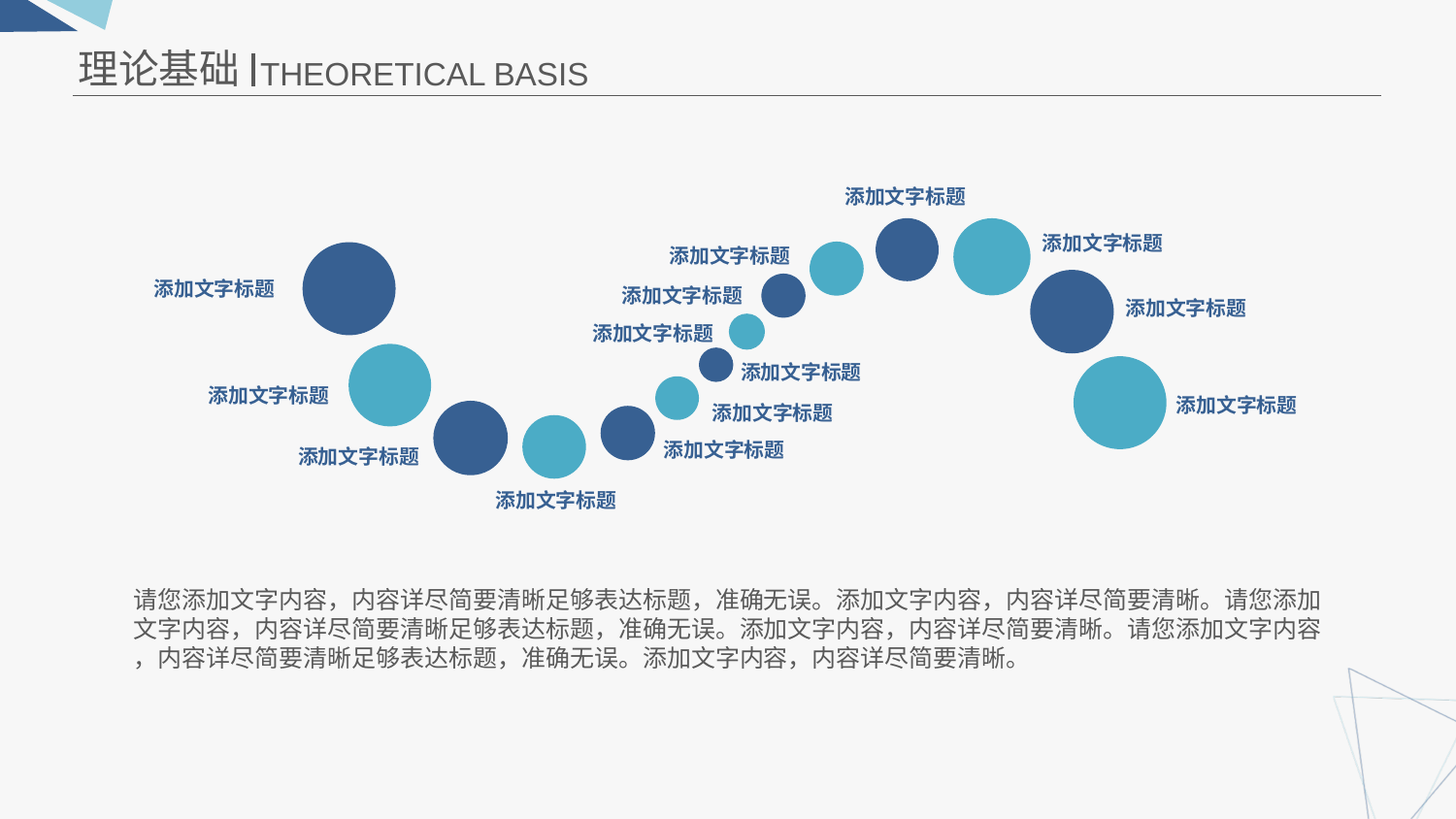

理论基础
THEORETICAL BASIS
添加文字标题

添加文字标题
添加文字标题

添加文字标题

添加文字标题
添加文字标题
添加文字标题

添加文字标题

添加文字标题

添加文字标题
添加文字标题

添加文字标题
添加文字标题
添加文字标题
请您添加文字内容，内容详尽简要清晰足够表达标题，准确无误。添加文字内容，内容详尽简要清晰。请您添加
文字内容，内容详尽简要清晰足够表达标题，准确无误。添加文字内容，内容详尽简要清晰。请您添加文字内容
，内容详尽简要清晰足够表达标题，准确无误。添加文字内容，内容详尽简要清晰。